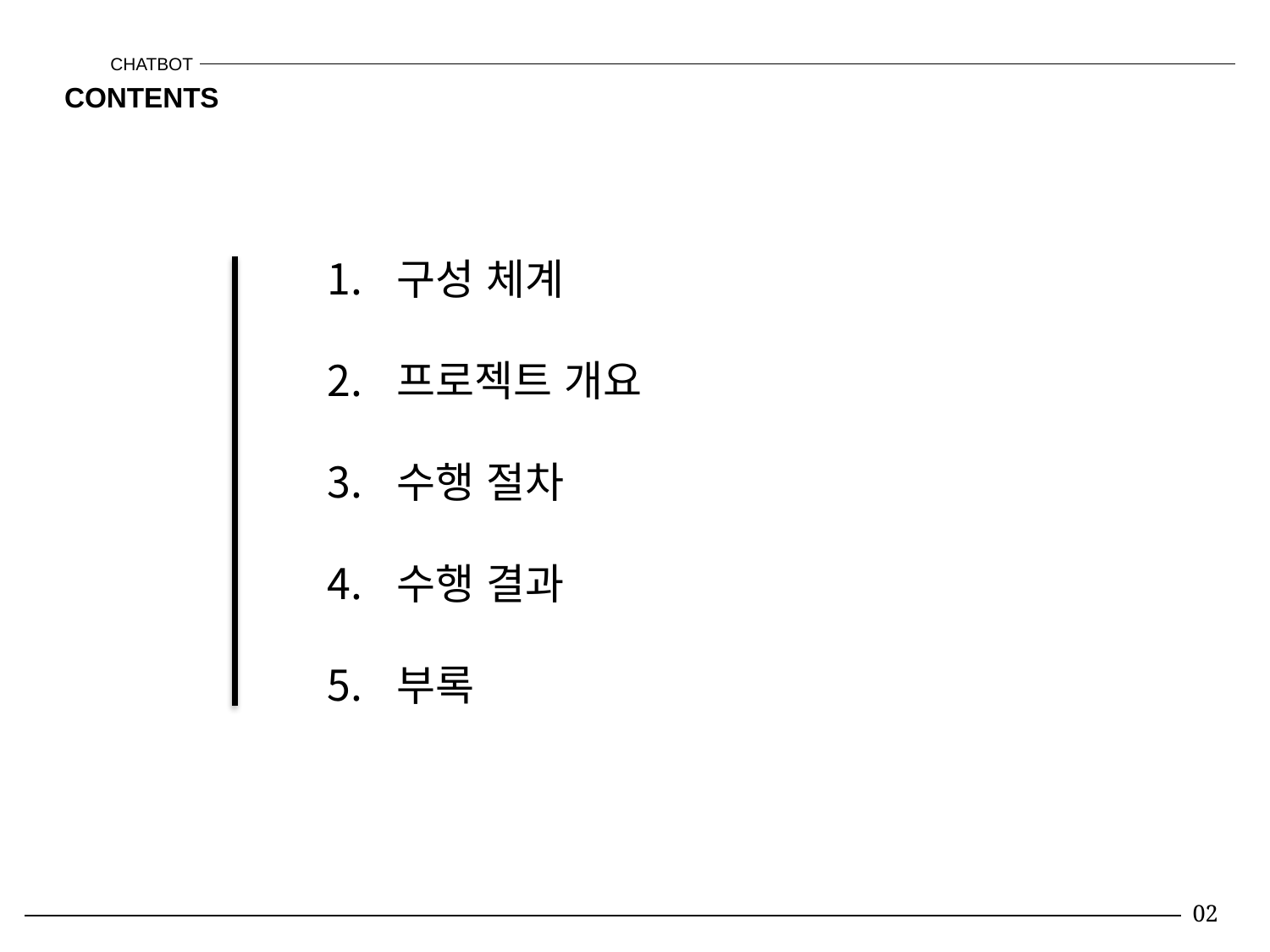

CHATBOT PROJECT
CONTENTS
 구성 체계

 프로젝트 개요

 수행 절차

 수행 결과

 부록

02